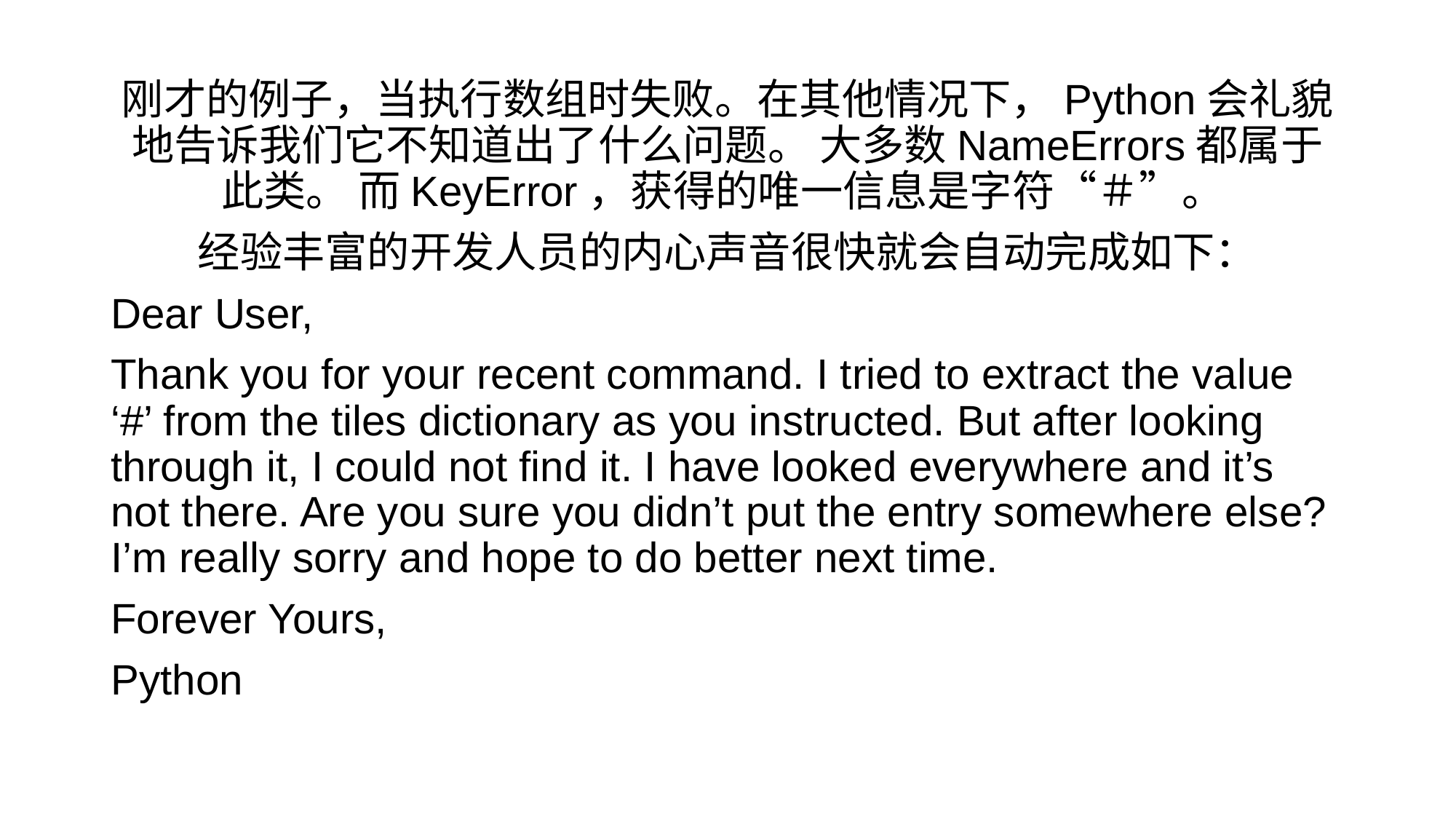

刚才的例子，当执行数组时失败。在其他情况下，Python会礼貌地告诉我们它不知道出了什么问题。 大多数NameErrors都属于此类。 而KeyError，获得的唯一信息是字符“＃”。
经验丰富的开发人员的内心声音很快就会自动完成如下：
Dear User,
Thank you for your recent command. I tried to extract the value ‘#’ from the tiles dictionary as you instructed. But after looking through it, I could not find it. I have looked everywhere and it’s not there. Are you sure you didn’t put the entry somewhere else? I’m really sorry and hope to do better next time.
Forever Yours,
Python